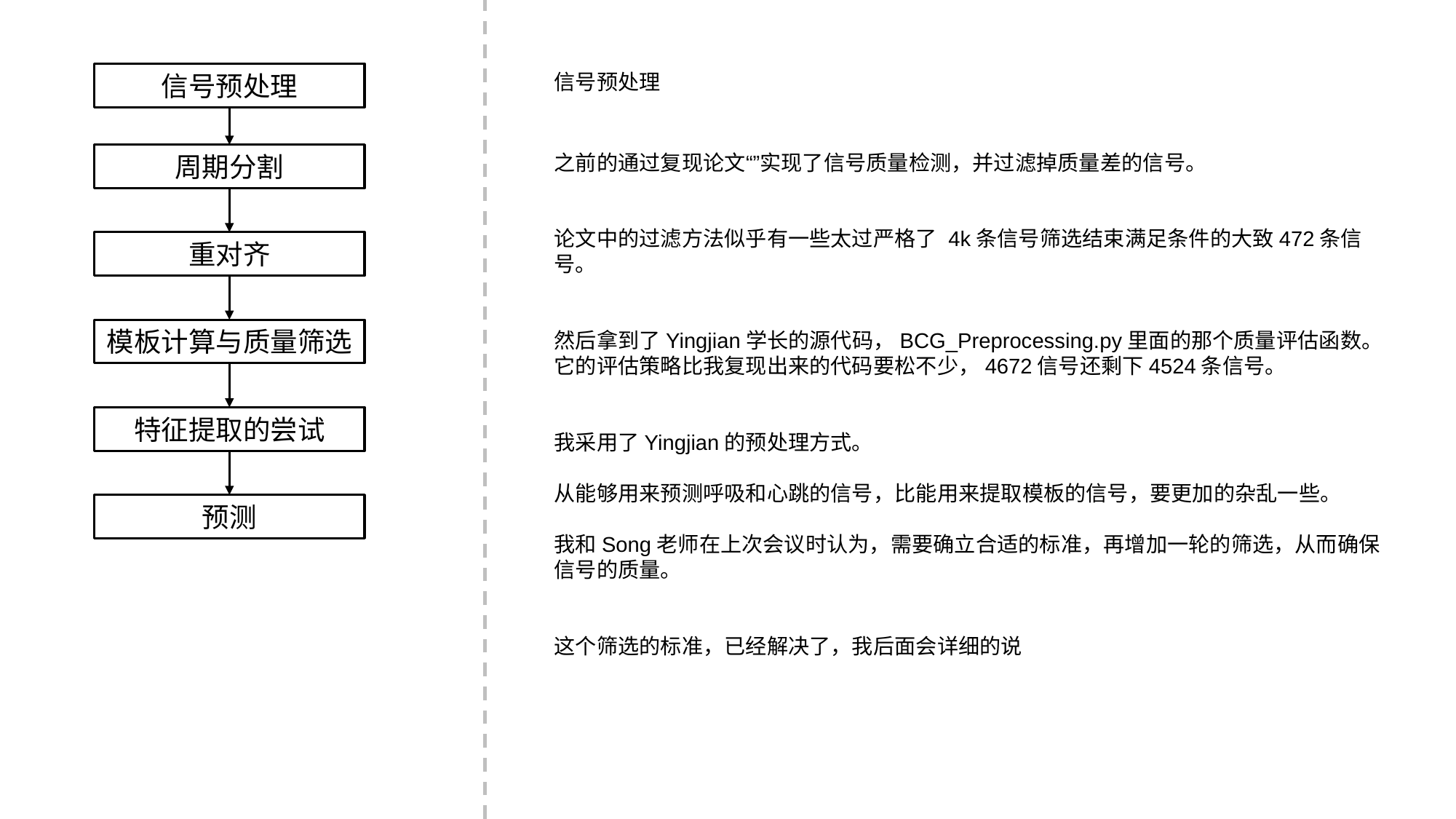

信号预处理
信号预处理
之前的通过复现论文“”实现了信号质量检测，并过滤掉质量差的信号。

论文中的过滤方法似乎有一些太过严格了 4k条信号筛选结束满足条件的大致472条信号。

然后拿到了Yingjian学长的源代码，BCG_Preprocessing.py里面的那个质量评估函数。它的评估策略比我复现出来的代码要松不少，4672信号还剩下4524条信号。

我采用了Yingjian的预处理方式。

从能够用来预测呼吸和心跳的信号，比能用来提取模板的信号，要更加的杂乱一些。

我和Song老师在上次会议时认为，需要确立合适的标准，再增加一轮的筛选，从而确保信号的质量。

这个筛选的标准，已经解决了，我后面会详细的说
周期分割
重对齐
模板计算与质量筛选
特征提取的尝试
预测